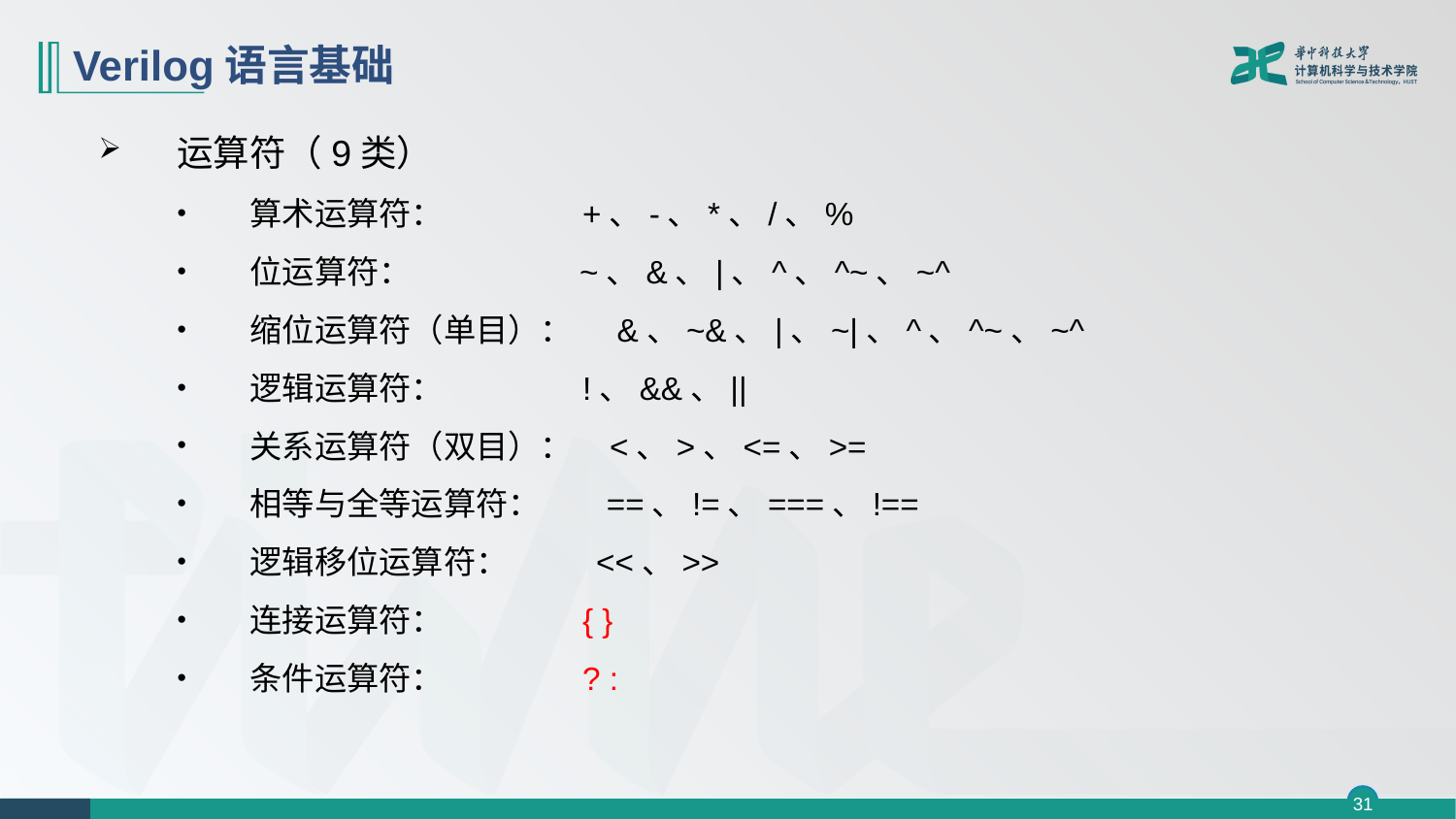

# Verilog语言基础
运算符（9类）
算术运算符：                  +、-、*、/、%
位运算符：                      ~、&、|、^、^~、~^
缩位运算符（单目）：     &、~&、|、~|、^、^~、~^
逻辑运算符：                  !、&&、||
关系运算符（双目）：    <、>、<=、>=
相等与全等运算符：        ==、!=、===、!==
逻辑移位运算符：           <<、>>
连接运算符：                  { }
条件运算符：                  ? :